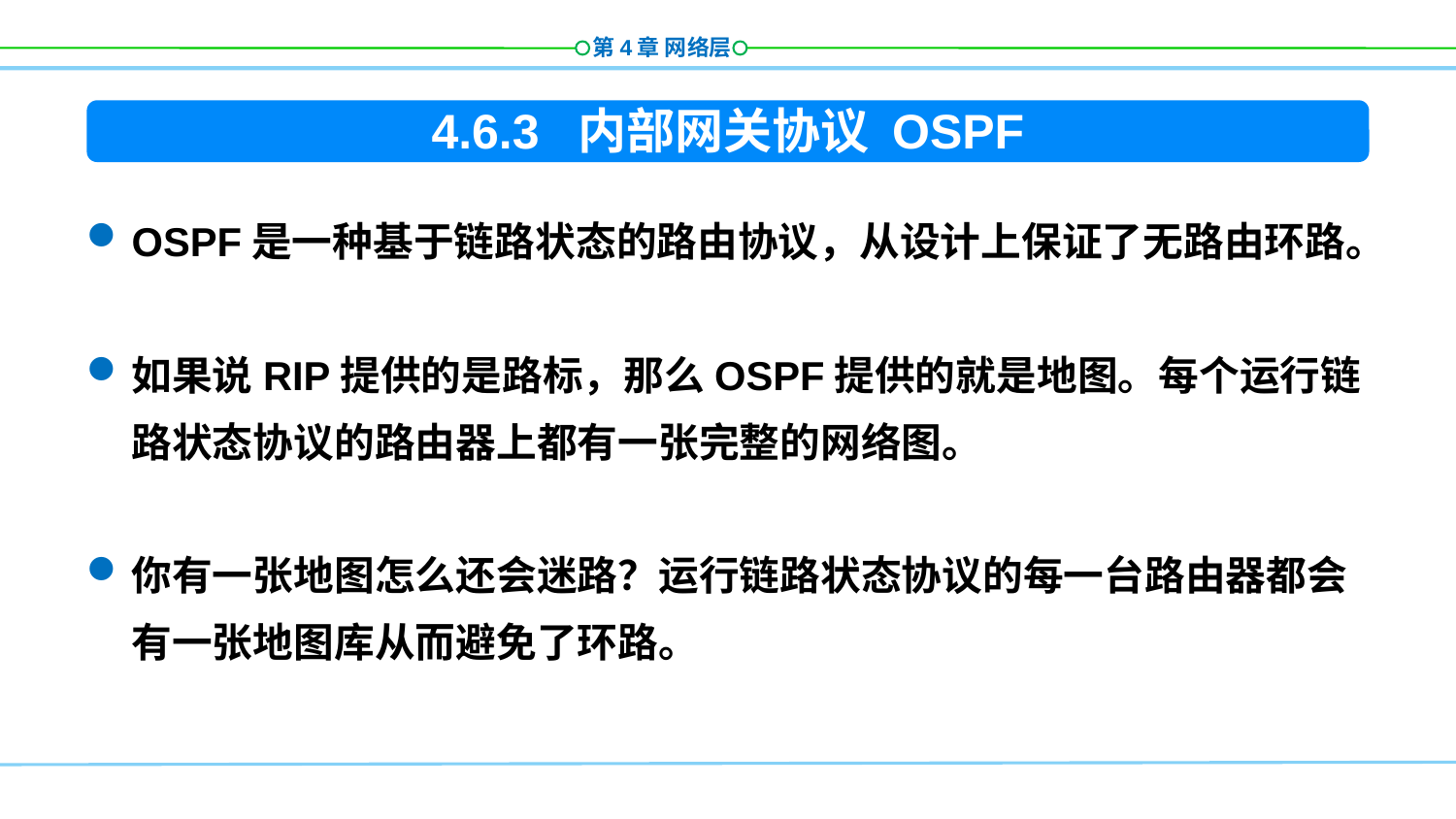

4.6.3  内部网关协议 OSPF

OSPF是一种基于链路状态的路由协议，从设计上保证了无路由环路。

如果说RIP提供的是路标，那么OSPF提供的就是地图。每个运行链路状态协议的路由器上都有一张完整的网络图。

你有一张地图怎么还会迷路？运行链路状态协议的每一台路由器都会有一张地图库从而避免了环路。